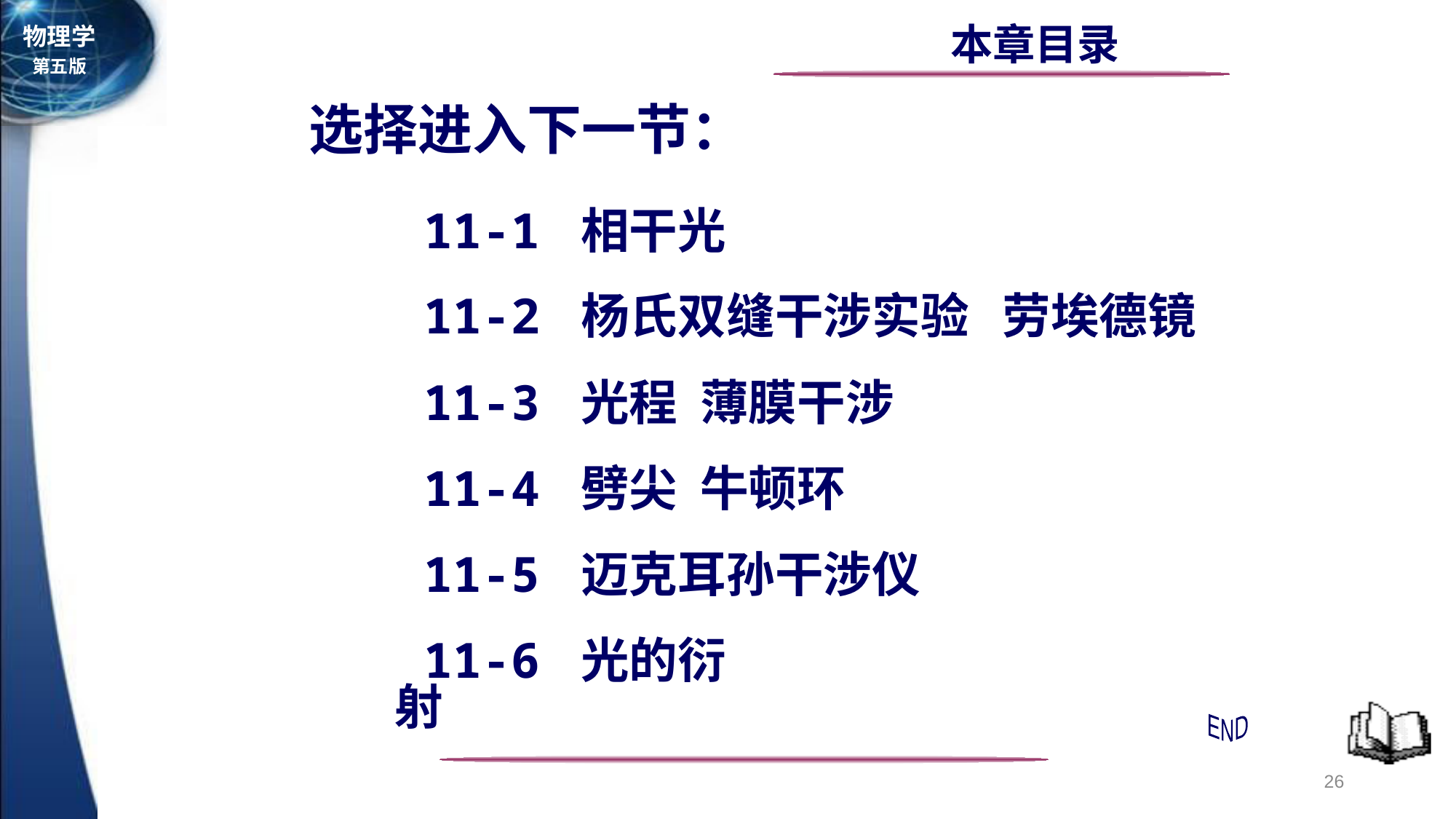

本章目录

选择进入下一节：
 11-1 相干光
 11-2 杨氏双缝干涉实验   劳埃德镜
 11-3 光程  薄膜干涉
 11-4 劈尖  牛顿环
 11-5 迈克耳孙干涉仪
 11-6 光的衍射
END
26